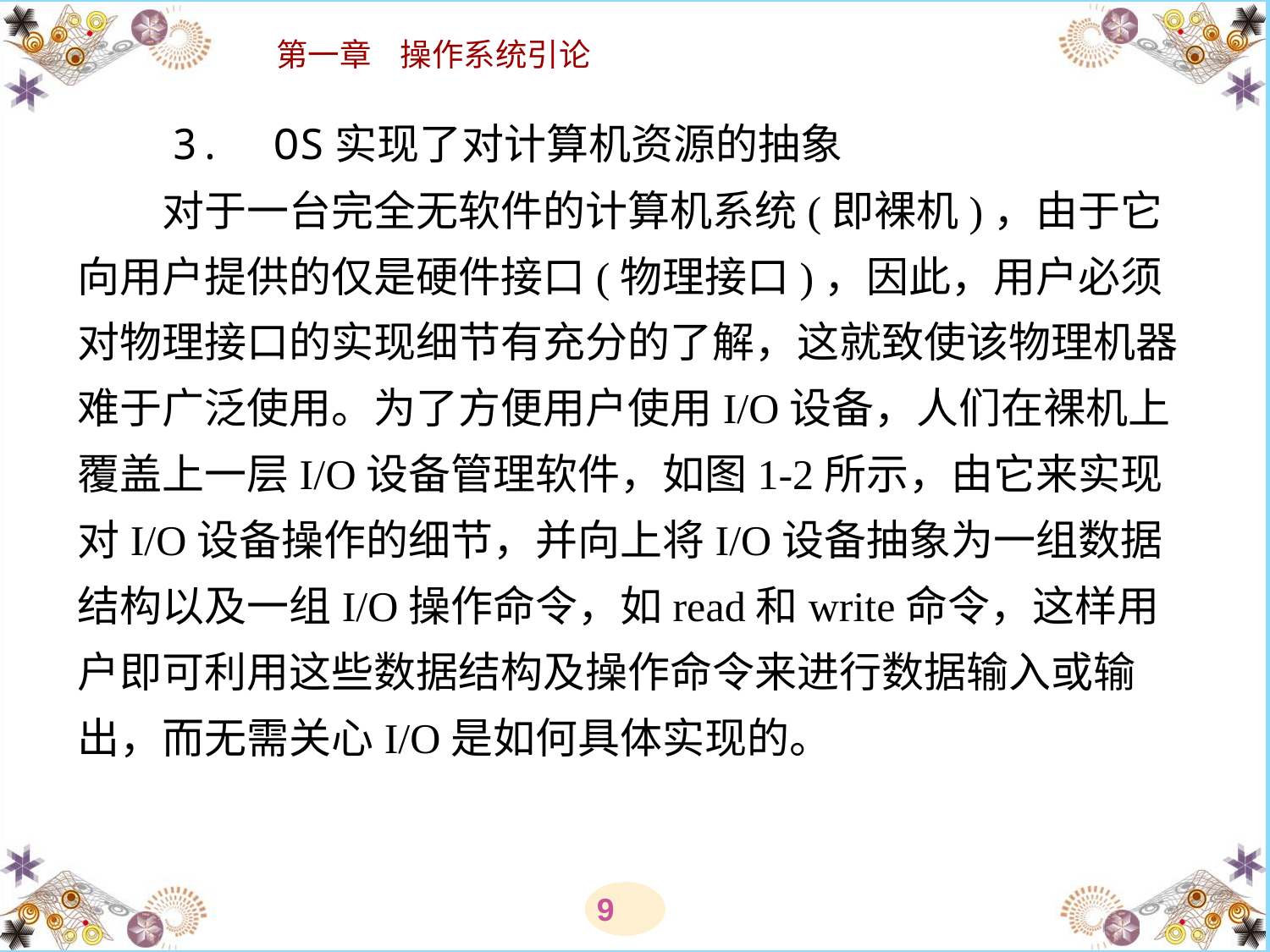

# 3.  OS实现了对计算机资源的抽象 　　对于一台完全无软件的计算机系统(即裸机)，由于它向用户提供的仅是硬件接口(物理接口)，因此，用户必须对物理接口的实现细节有充分的了解，这就致使该物理机器难于广泛使用。为了方便用户使用I/O设备，人们在裸机上覆盖上一层I/O设备管理软件，如图1-2所示，由它来实现对I/O设备操作的细节，并向上将I/O设备抽象为一组数据结构以及一组I/O操作命令，如read和write命令，这样用户即可利用这些数据结构及操作命令来进行数据输入或输出，而无需关心I/O是如何具体实现的。